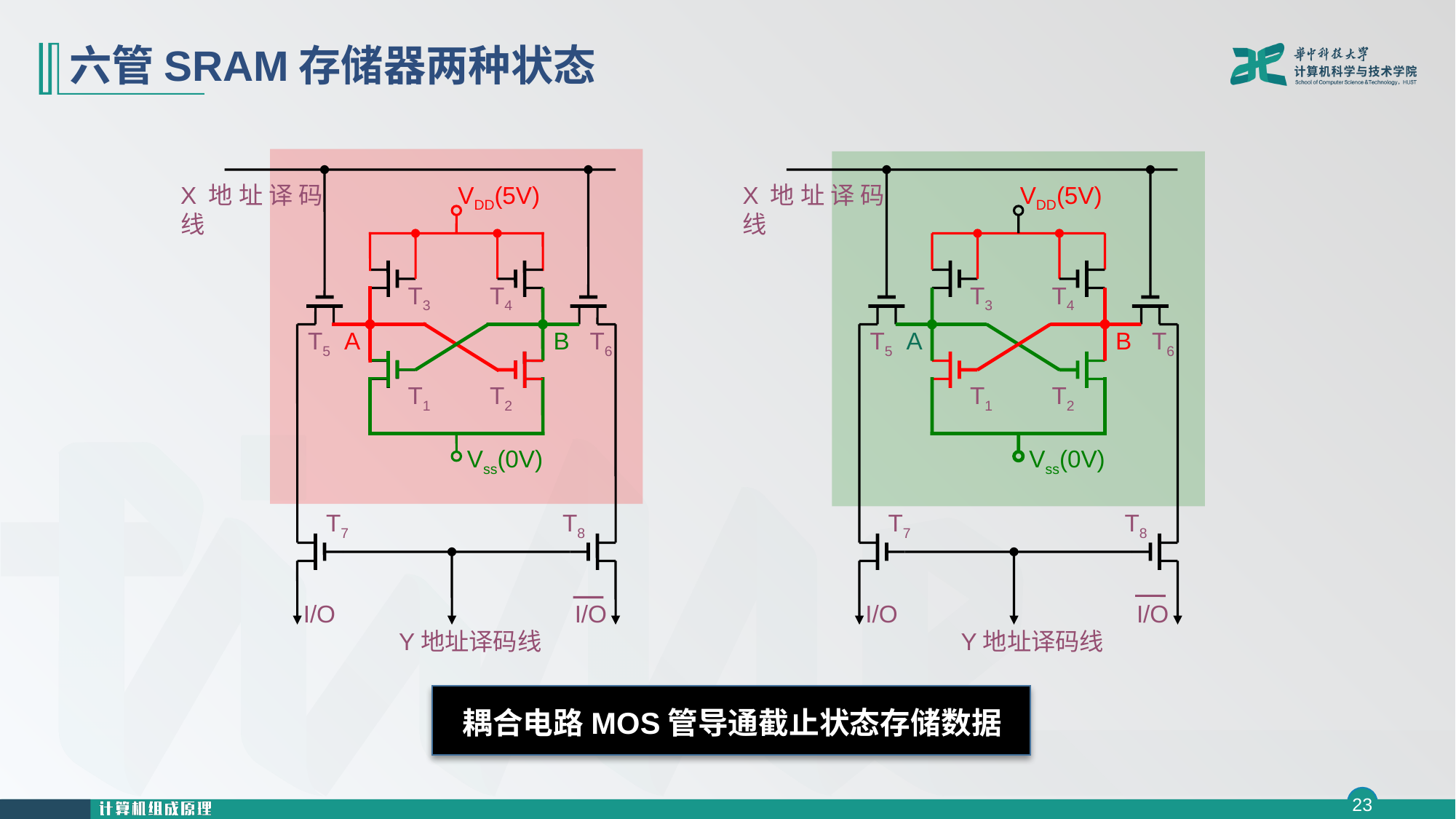

# 六管SRAM存储器两种状态

VDD(5V)
X地址译码线

T3
T4

T5

A

B
T6

T1
T2

Vss(0V)
T7
T8

I/O
I/O
Y地址译码线

VDD(5V)
X地址译码线

T3
T4

T5

A

B
T6

T1
T2

Vss(0V)
T7
T8

I/O
I/O

Y地址译码线

耦合电路MOS管导通截止状态存储数据